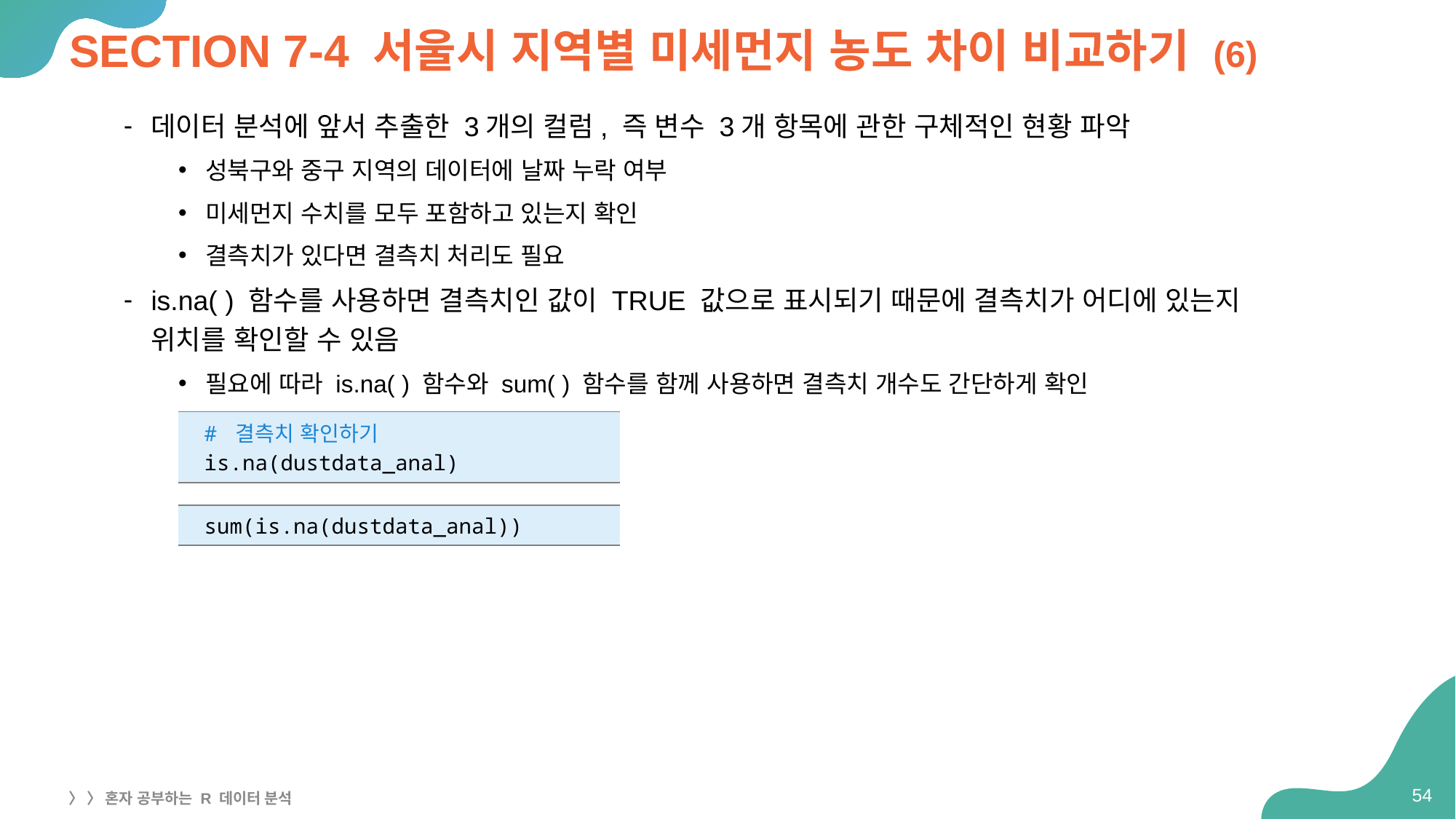

# SECTION 7-4 서울시 지역별 미세먼지 농도 차이 비교하기 (6)
데이터 분석에 앞서 추출한 3개의 컬럼, 즉 변수 3개 항목에 관한 구체적인 현황 파악
성북구와 중구 지역의 데이터에 날짜 누락 여부
미세먼지 수치를 모두 포함하고 있는지 확인
결측치가 있다면 결측치 처리도 필요
is.na( ) 함수를 사용하면 결측치인 값이 TRUE 값으로 표시되기 때문에 결측치가 어디에 있는지
위치를 확인할 수 있음
필요에 따라 is.na( ) 함수와 sum( ) 함수를 함께 사용하면 결측치 개수도 간단하게 확인
| # 결측치 확인하기 is.na(dustdata\_anal) |
| --- |
| sum(is.na(dustdata\_anal)) |
| --- |
54
〉 〉 혼자 공부하는 R 데이터 분석